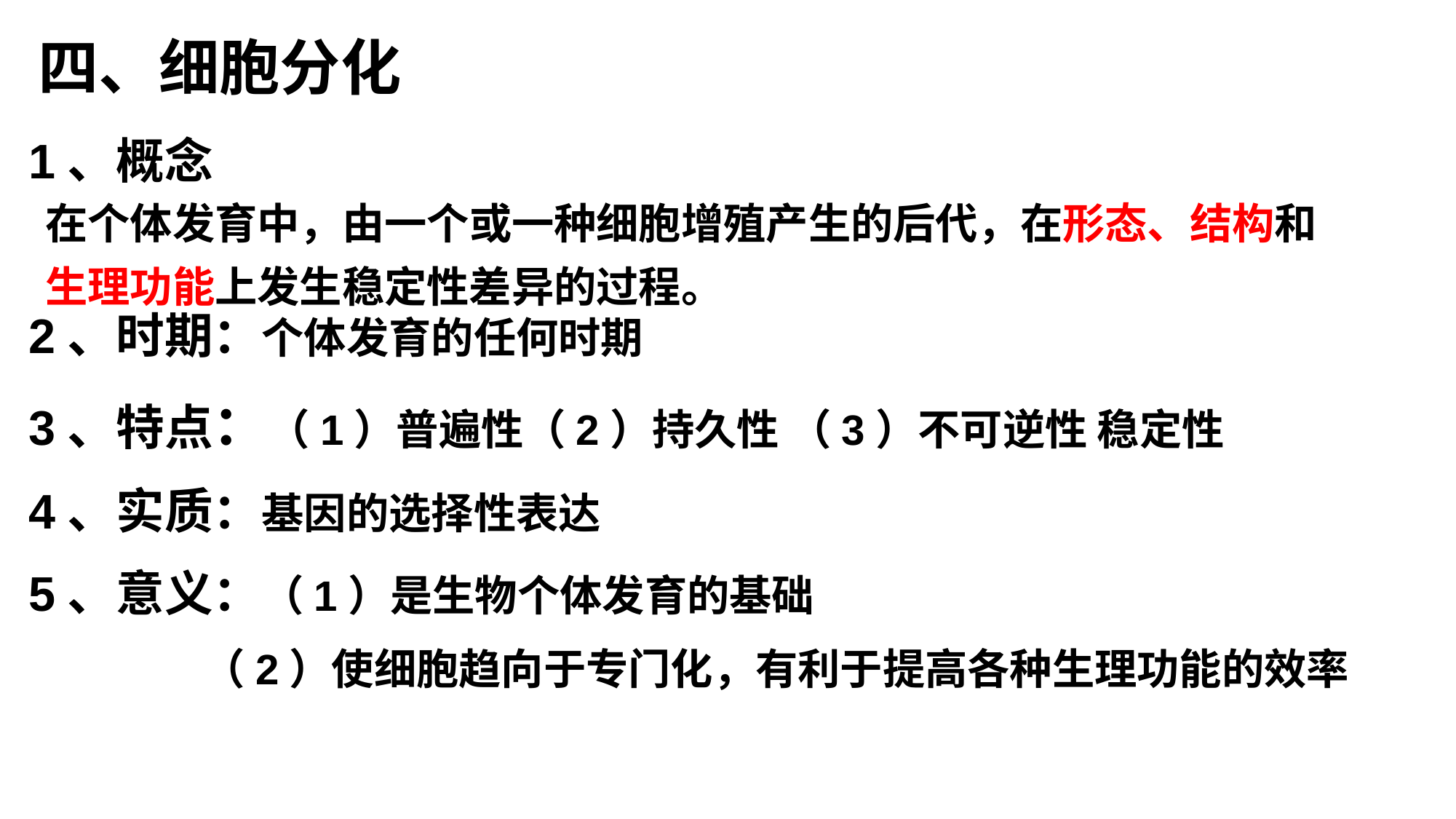

四、细胞分化
1、概念

2、时期：个体发育的任何时期
3、特点：（1）普遍性（2）持久性 （3）不可逆性 稳定性
4、实质：基因的选择性表达
5、意义：（1）是生物个体发育的基础
                 （2）使细胞趋向于专门化，有利于提高各种生理功能的效率
在个体发育中，由一个或一种细胞增殖产生的后代，在形态、结构和生理功能上发生稳定性差异的过程。